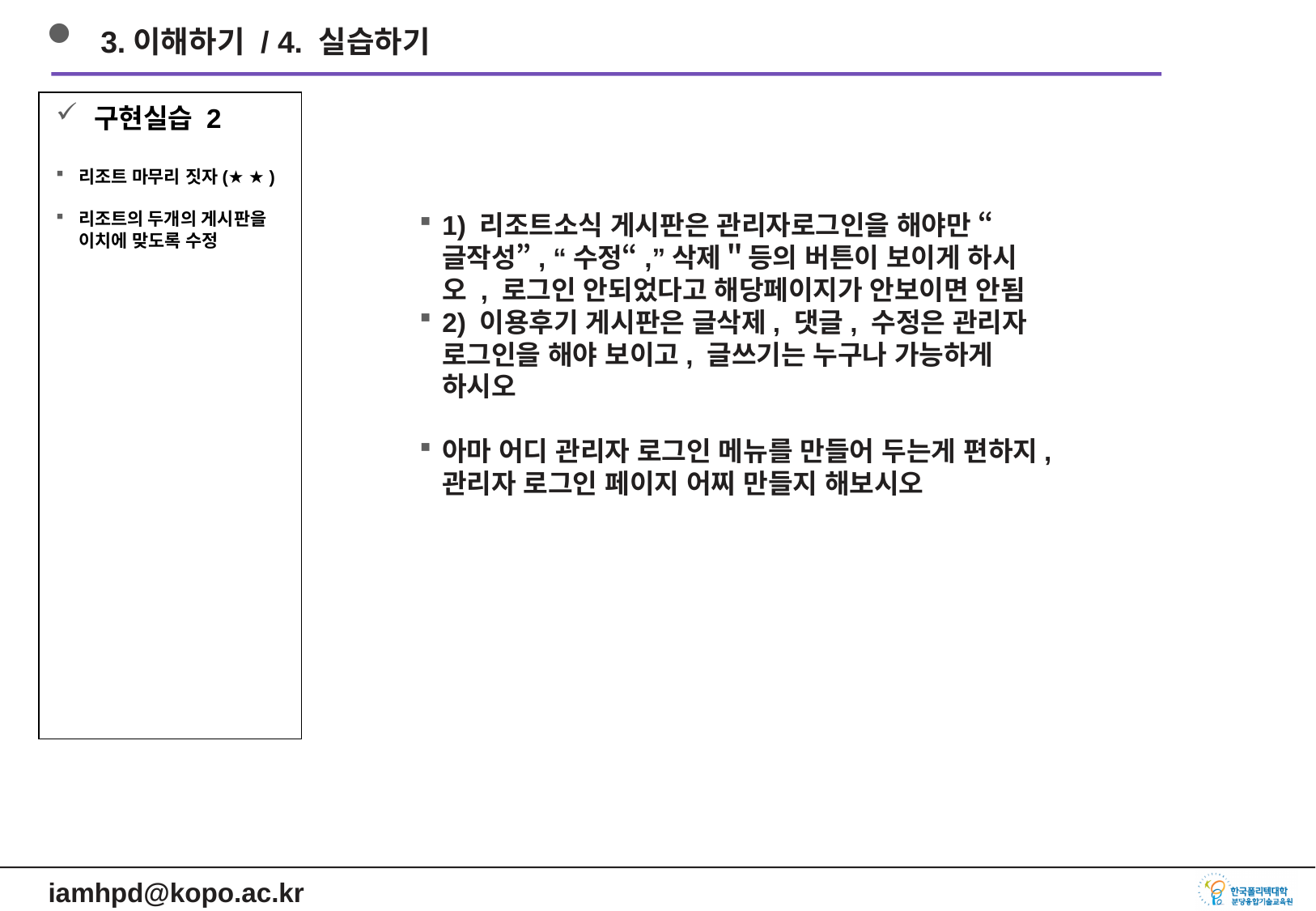

3.이해하기 / 4. 실습하기
구현실습 2

리조트 마무리 짓자(★ ★ )

리조트의 두개의 게시판을 이치에 맞도록 수정

1) 리조트소식 게시판은 관리자로그인을 해야만 “글작성”, “수정“,”삭제＂등의 버튼이 보이게 하시오 , 로그인 안되었다고 해당페이지가 안보이면 안됨
2) 이용후기 게시판은 글삭제, 댓글, 수정은 관리자 로그인을 해야 보이고, 글쓰기는 누구나 가능하게 하시오

아마 어디 관리자 로그인 메뉴를 만들어 두는게 편하지, 관리자 로그인 페이지 어찌 만들지 해보시오